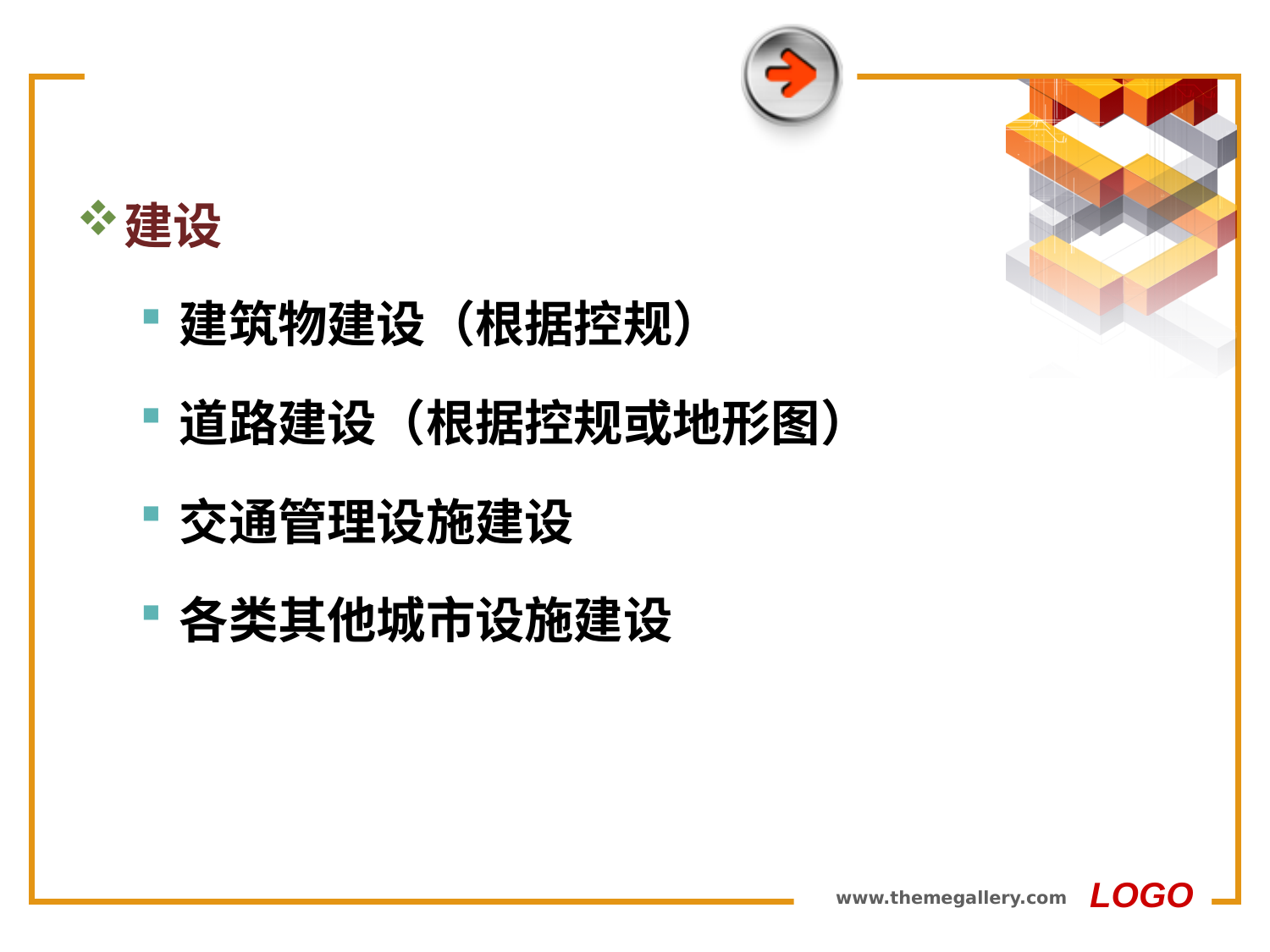

#
建设
建筑物建设（根据控规）
道路建设（根据控规或地形图）
交通管理设施建设
各类其他城市设施建设
LOGO
www.themegallery.com